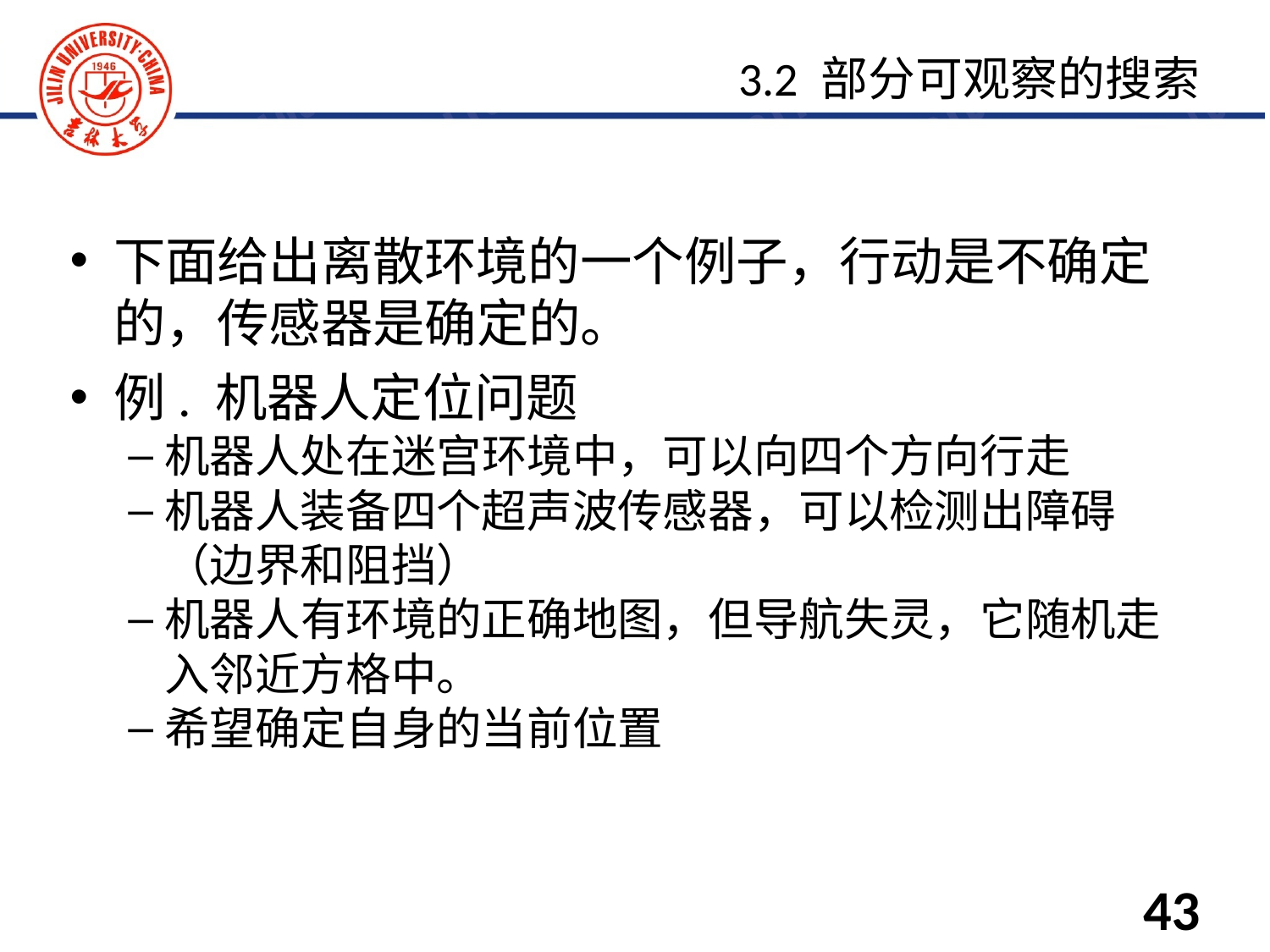

下面给出离散环境的一个例子，行动是不确定的，传感器是确定的。
例. 机器人定位问题
机器人处在迷宫环境中，可以向四个方向行走
机器人装备四个超声波传感器，可以检测出障碍（边界和阻挡）
机器人有环境的正确地图，但导航失灵，它随机走入邻近方格中。
希望确定自身的当前位置
3.2 部分可观察的搜索
43